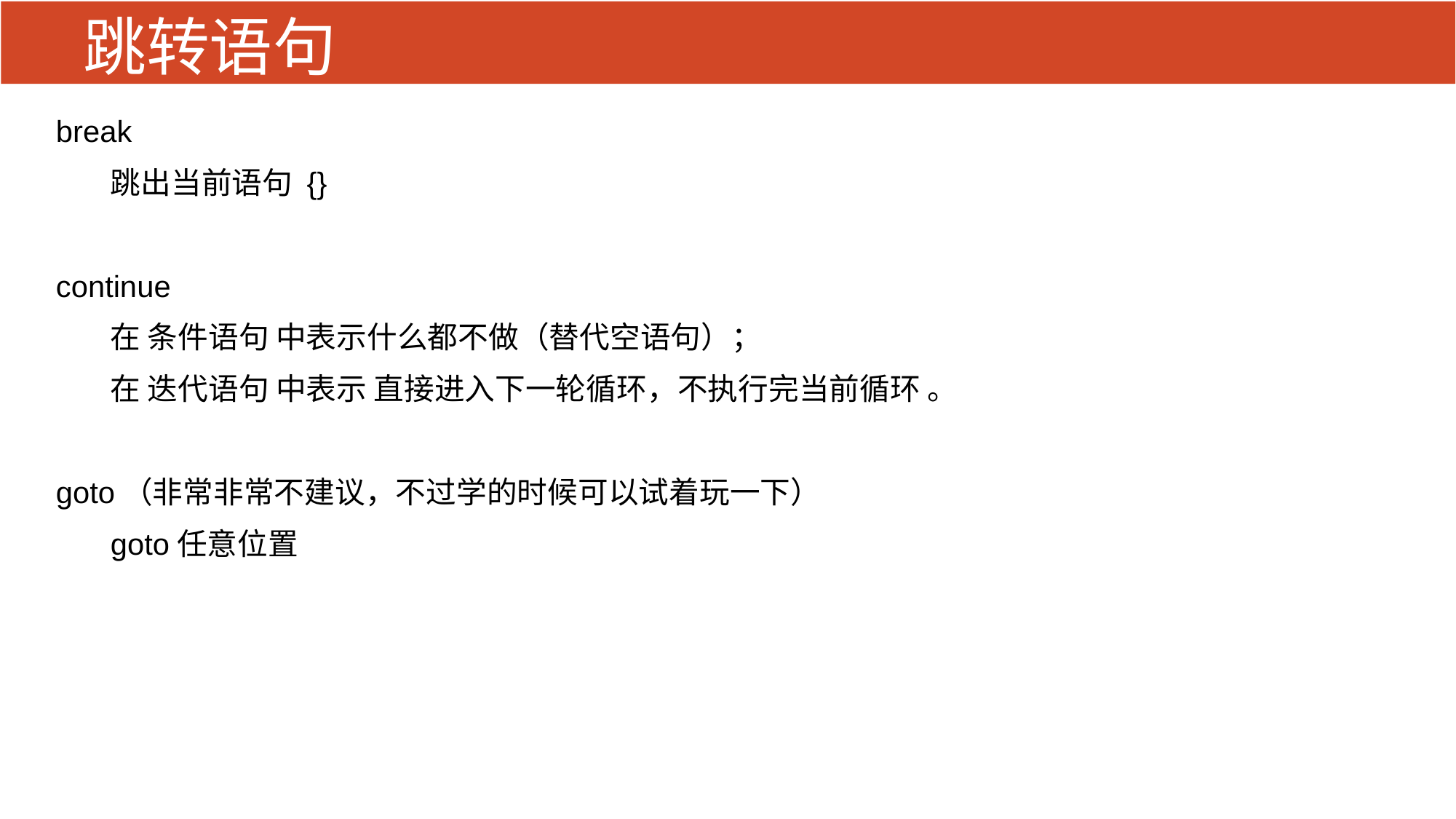

# 跳转语句
break
跳出当前语句 {}

continue
在 条件语句 中表示什么都不做（替代空语句）；
在 迭代语句 中表示 直接进入下一轮循环，不执行完当前循环 。

goto（非常非常不建议，不过学的时候可以试着玩一下）
goto任意位置